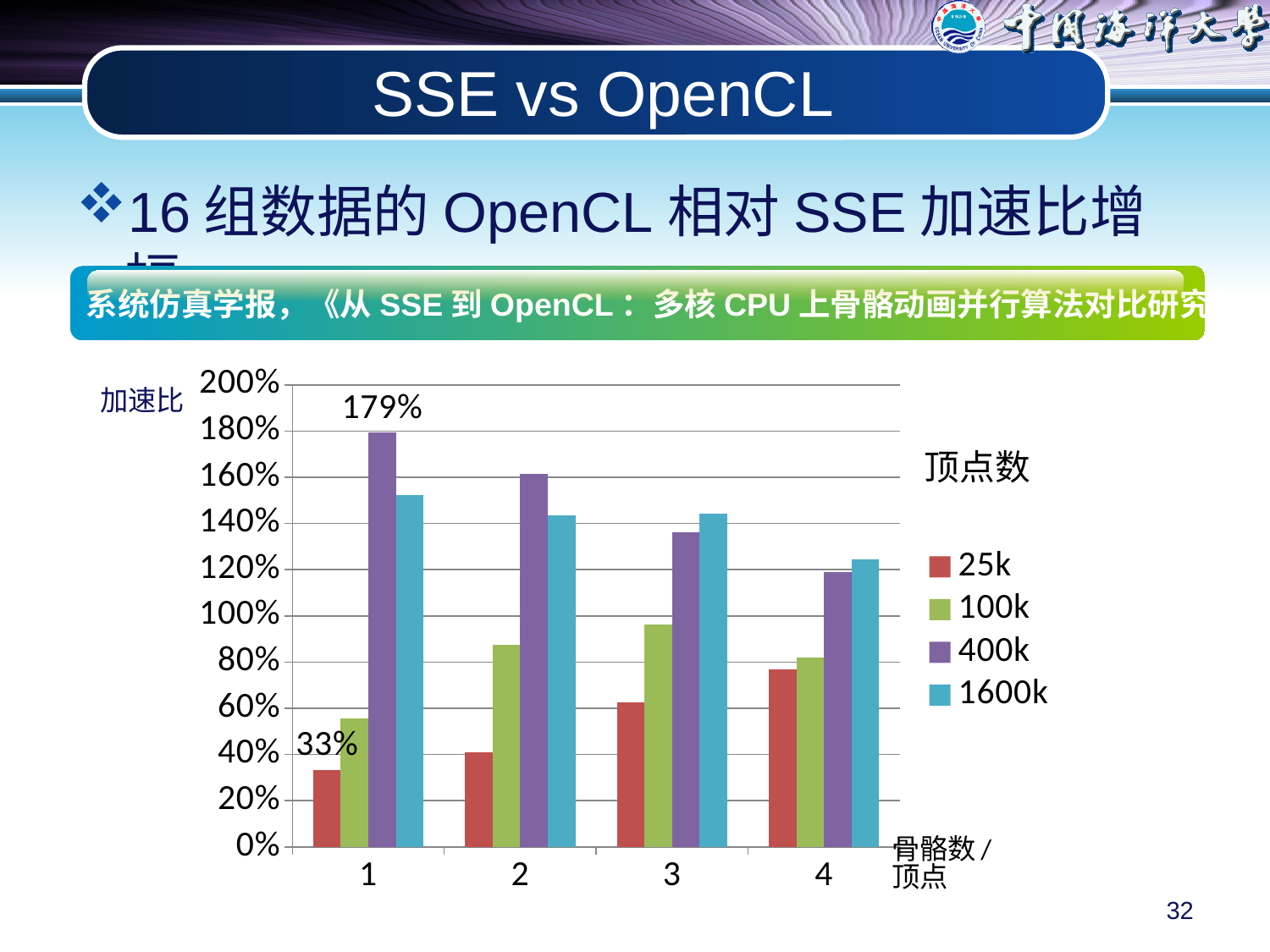

# SSE vs OpenCL
16组数据的OpenCL相对SSE加速比增幅
系统仿真学报，《从SSE到OpenCL：多核CPU上骨骼动画并行算法对比研究》

### Chart

| Category | 25k | 100k | 400k | 1600k |
|---|---|---|---|---|
加速比
32